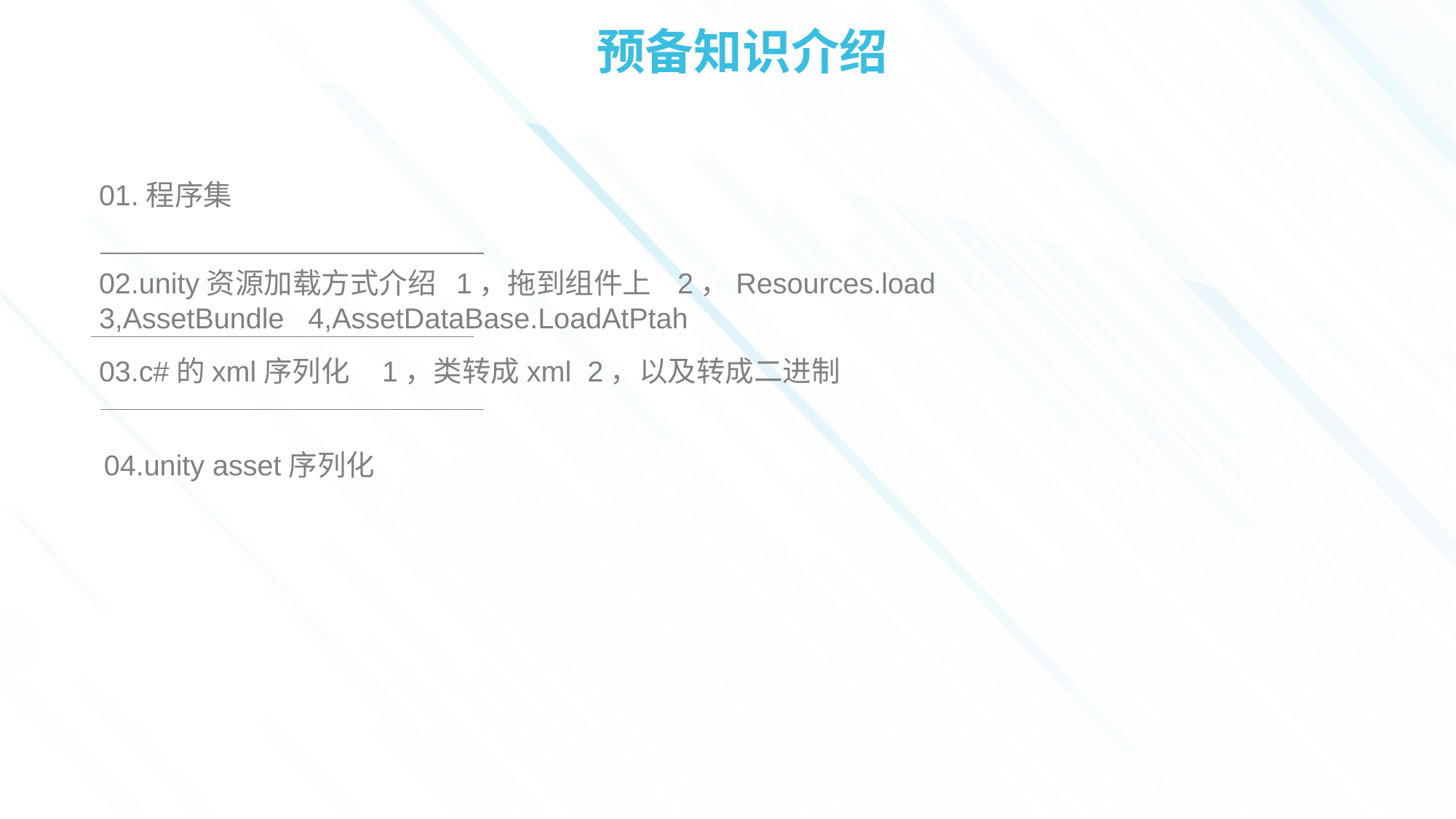

# 预备知识介绍
01.程序集
02.unity资源加载方式介绍  1，拖到组件上   2，Resources.load  3,AssetBundle   4,AssetDataBase.LoadAtPtah
03.c#的xml序列化    1，类转成xml  2，以及转成二进制
04.unity asset序列化